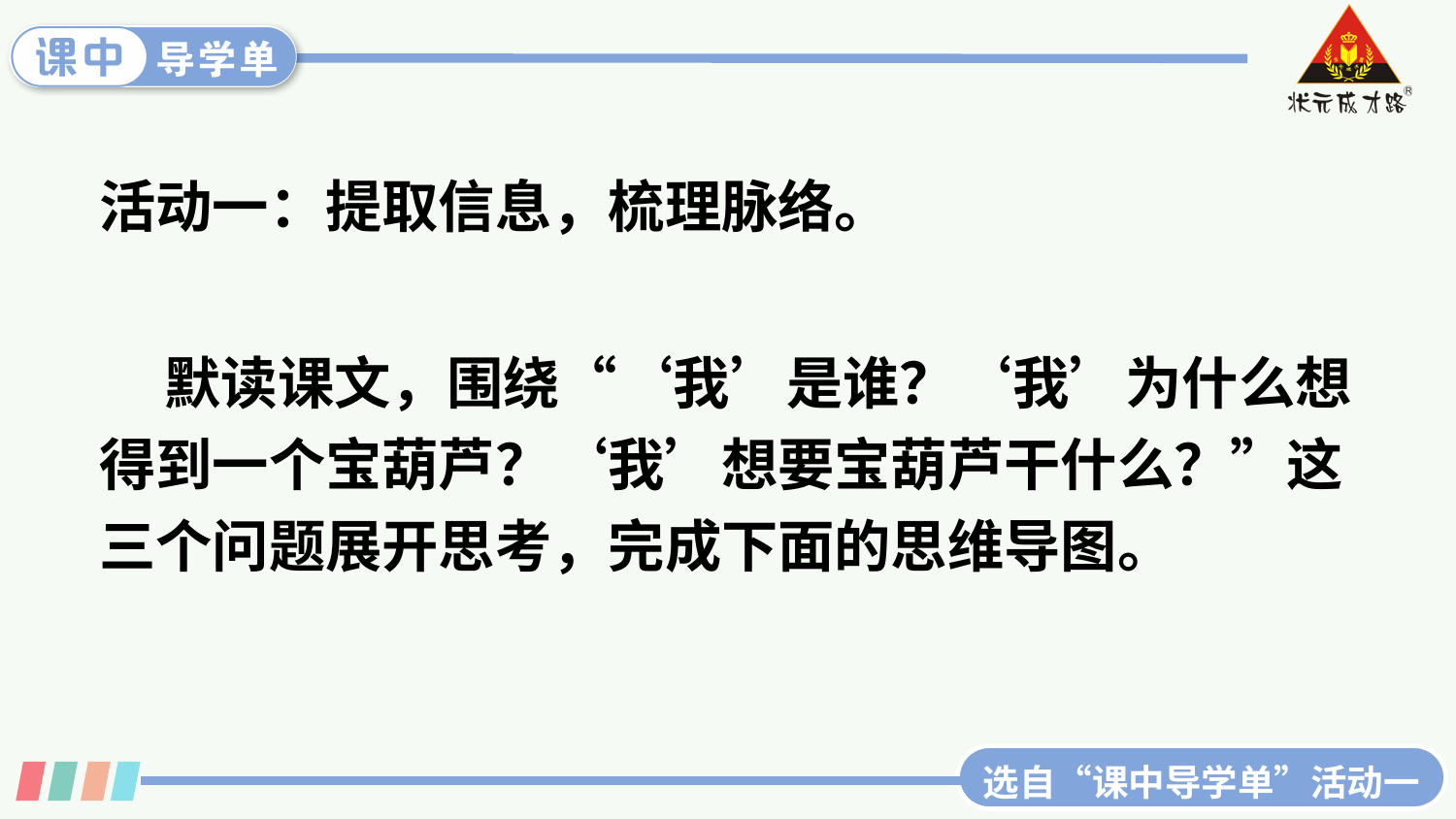

活动一：提取信息，梳理脉络。
    默读课文，围绕“‘我’是谁？‘我’为什么想得到一个宝葫芦？‘我’想要宝葫芦干什么？”这三个问题展开思考，完成下面的思维导图。
选自“课中导学单”活动一